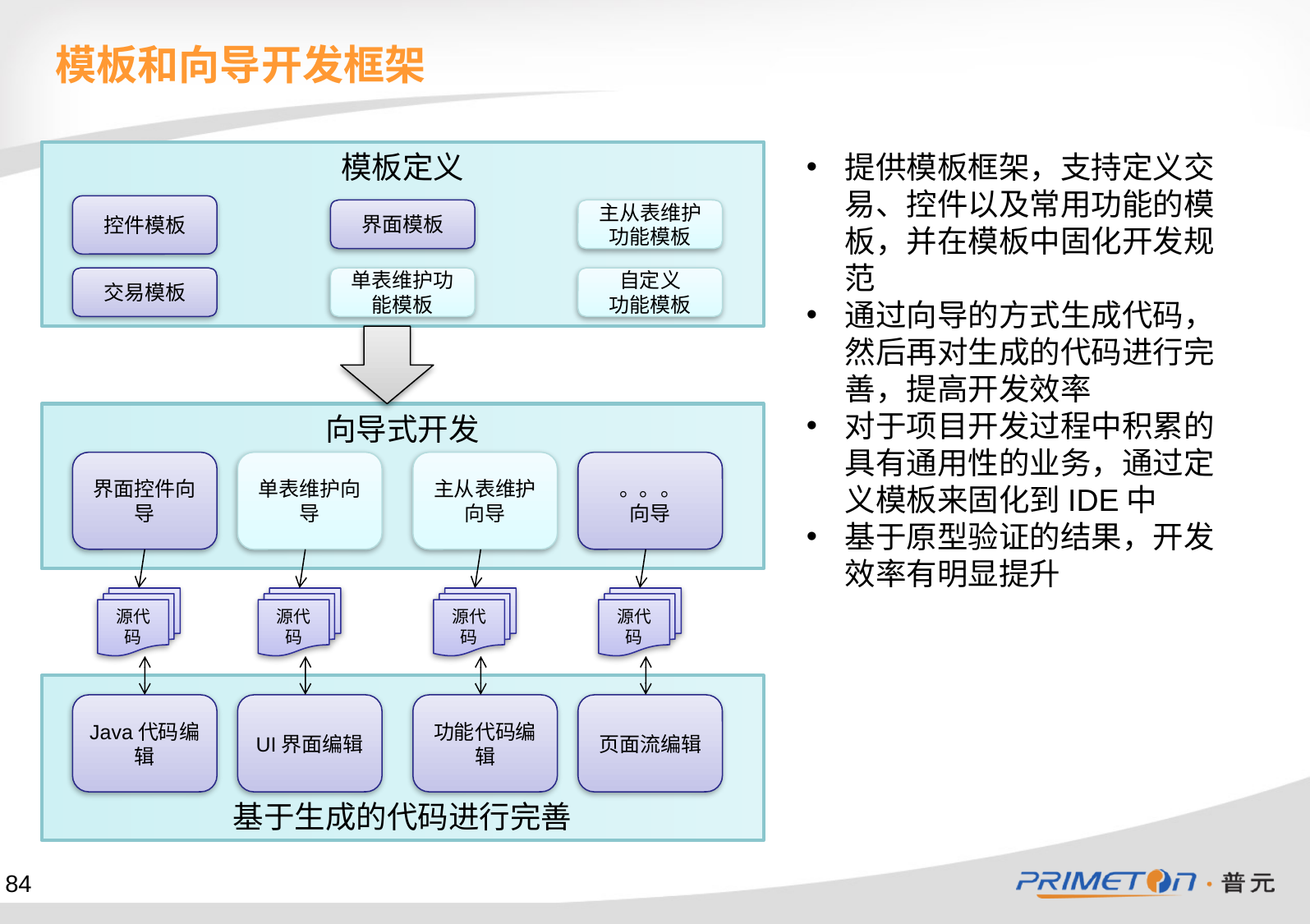

模板和向导开发框架
模板定义
提供模板框架，支持定义交易、控件以及常用功能的模板，并在模板中固化开发规范
通过向导的方式生成代码，然后再对生成的代码进行完善，提高开发效率
对于项目开发过程中积累的具有通用性的业务，通过定义模板来固化到IDE中
基于原型验证的结果，开发效率有明显提升
控件模板
界面模板
主从表维护功能模板
交易模板
单表维护功能模板
自定义
功能模板

向导式开发
界面控件向导
单表维护向导
主从表维护向导
。。。
向导
源代码
源代码
源代码
源代码
基于生成的代码进行完善
Java代码编辑
UI界面编辑
功能代码编辑
页面流编辑
84